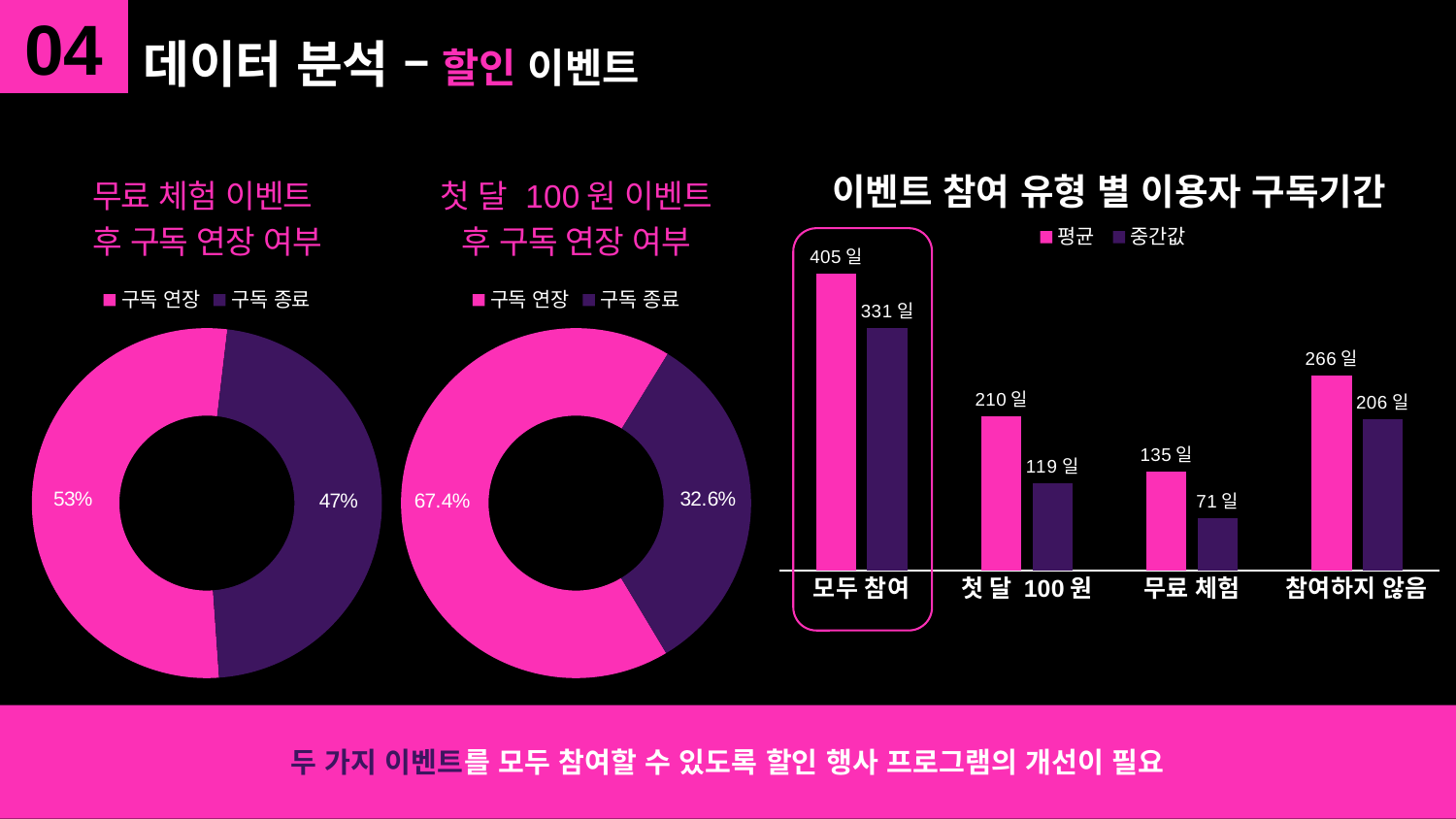

04
# 데이터 분석 – 할인 이벤트

### Chart: 이벤트 참여 유형 별 이용자 구독기간

| Category | 평균 | 중간값 |
|---|---|---|
| 모두 참여 | 405.0 | 331.0 |
| 첫 달 100원 | 210.0 | 119.0 |
| 무료 체험 | 135.0 | 71.0 |
| 참여하지 않음 | 266.0 | 206.0 |

### Chart: 무료 체험 이벤트
후 구독 연장 여부

| Category | 크리에이터 멤버쉽 구독기간 |
|---|---|
| 구독 연장 | 0.5298329355608592 |
| 구독 종료 | 0.4701670644391408 |

### Chart: 첫 달 100원 이벤트
후 구독 연장 여부

| Category | 크리에이터 멤버쉽 구독기간 |
|---|---|
| 구독 연장 | 0.6737967914438503 |
| 구독 종료 | 0.3262032085561497 |
두 가지 이벤트를 모두 참여할 수 있도록 할인 행사 프로그램의 개선이 필요